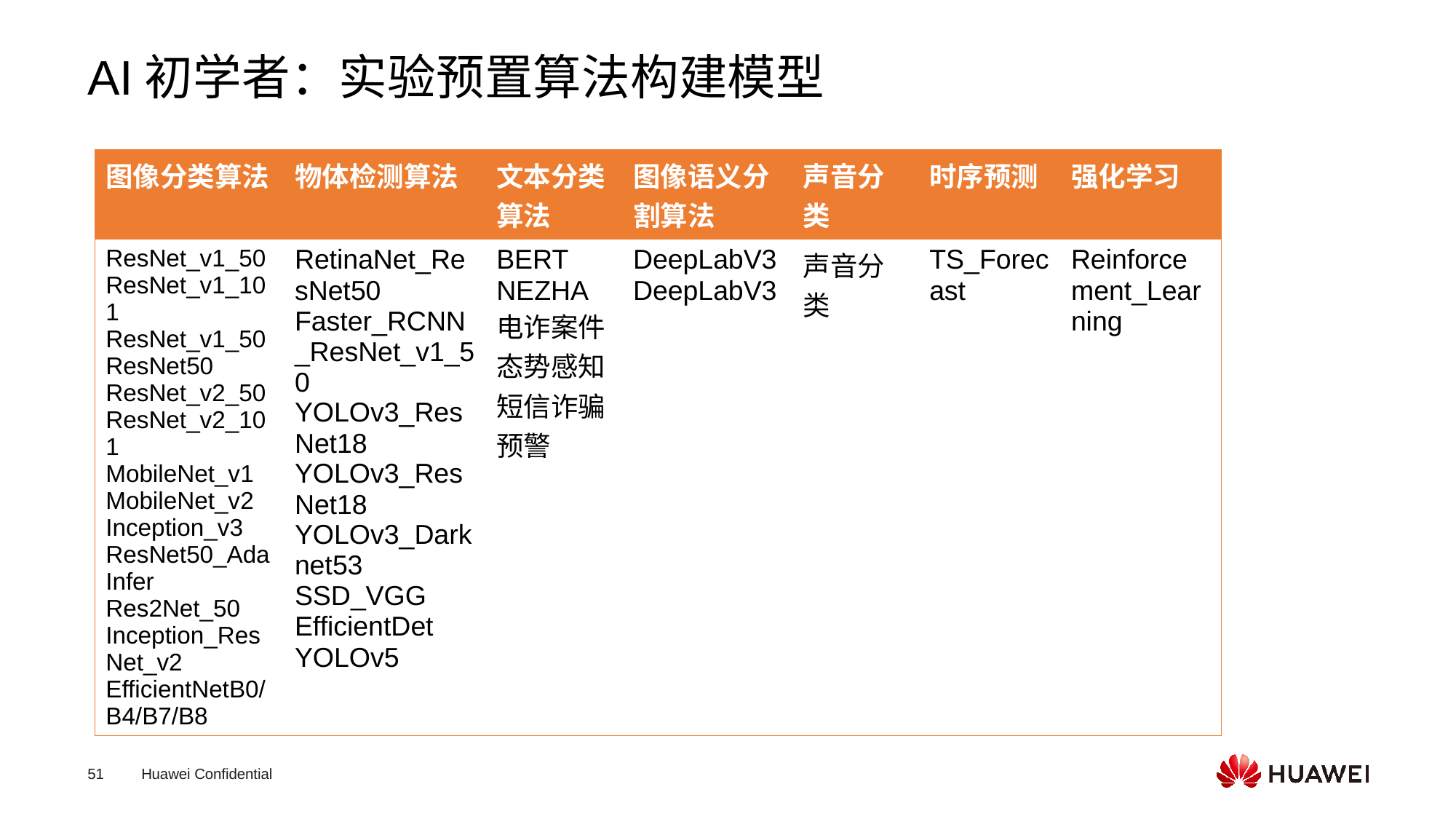

# AI初学者：实验预置算法构建模型
| 图像分类算法 | 物体检测算法 | 文本分类算法 | 图像语义分割算法 | 声音分类 | 时序预测 | 强化学习 |
| --- | --- | --- | --- | --- | --- | --- |
| ResNet\_v1\_50 ResNet\_v1\_101 ResNet\_v1\_50 ResNet50 ResNet\_v2\_50 ResNet\_v2\_101 MobileNet\_v1 MobileNet\_v2 Inception\_v3 ResNet50\_AdaInfer Res2Net\_50 Inception\_ResNet\_v2 EfficientNetB0/B4/B7/B8 | RetinaNet\_ResNet50 Faster\_RCNN\_ResNet\_v1\_50 YOLOv3\_ResNet18 YOLOv3\_ResNet18 YOLOv3\_Darknet53 SSD\_VGG EfficientDet YOLOv5 | BERT NEZHA 电诈案件态势感知 短信诈骗预警 | DeepLabV3 DeepLabV3 | 声音分类 | TS\_Forecast | Reinforcement\_Learning |